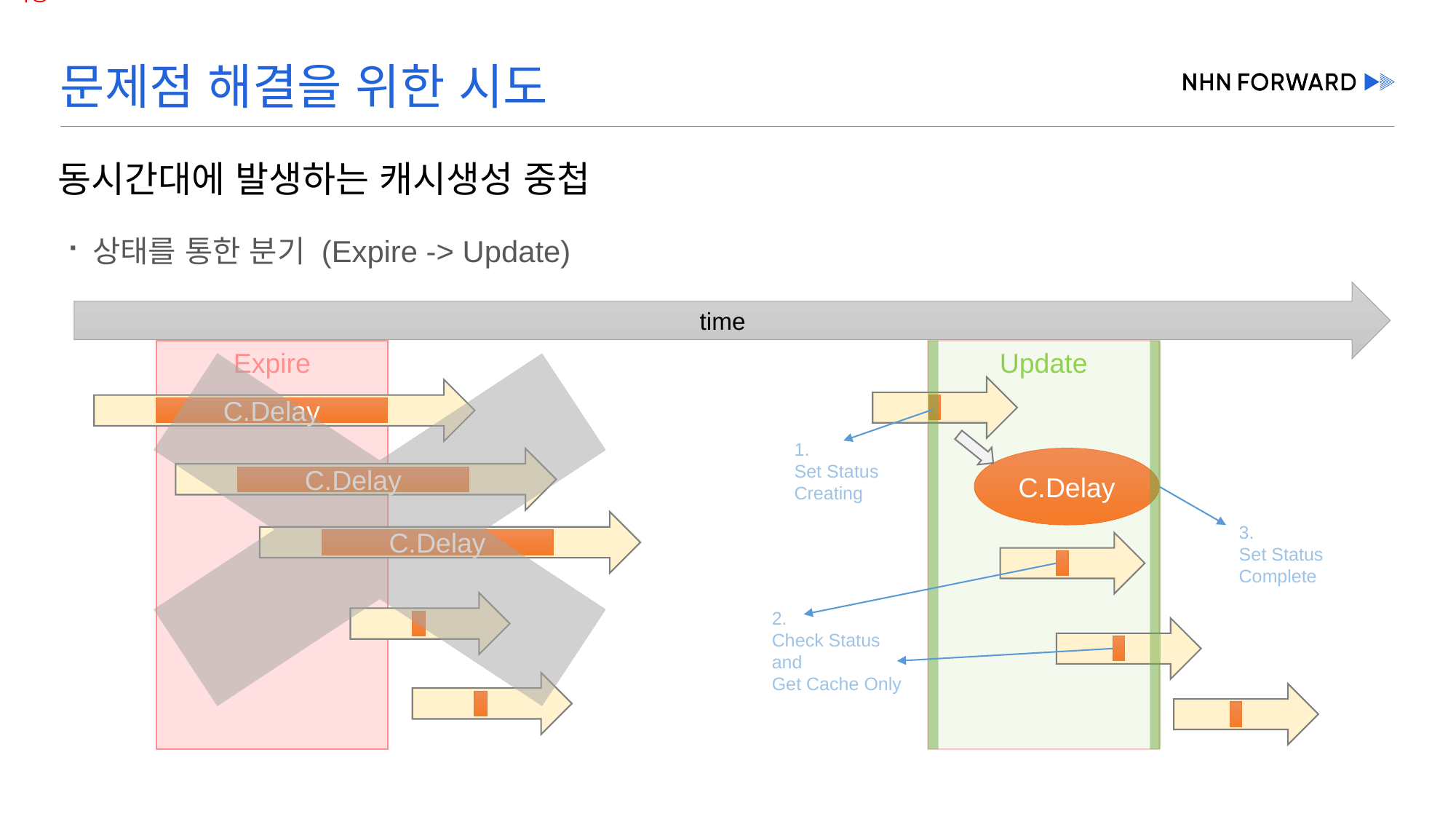

# 문제점 해결을 위한 시도
동시간대에 발생하는 캐시생성 중첩
상태를 통한 분기 (Expire -> Update)
time

Update

C.Delay

Expire

C.Delay
1.
Set Status
Creating

C.Delay

C.Delay
3.
Set Status
Complete
2.
Check Status
and
Get Cache Only